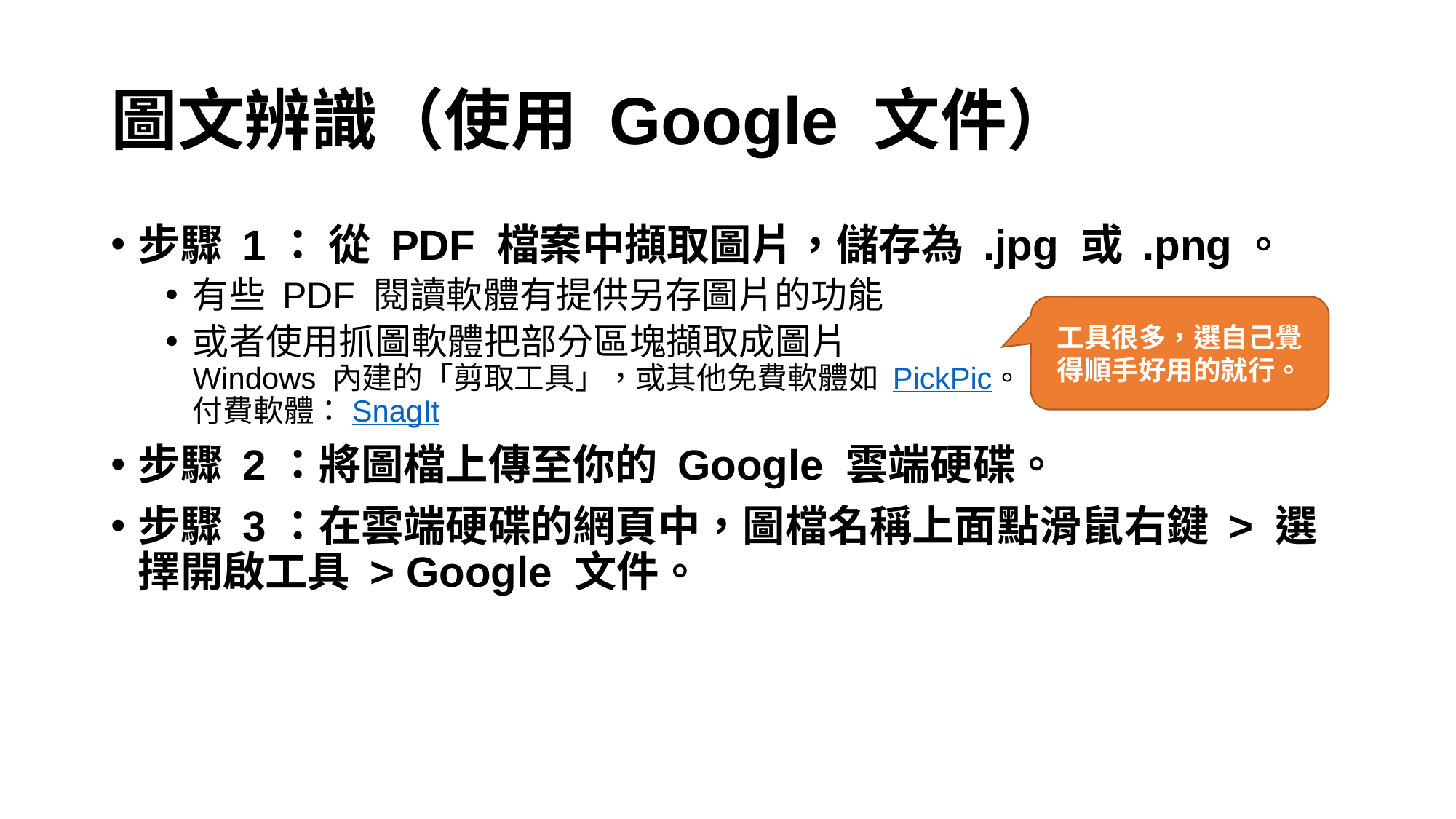

# 圖文辨識（使用 Google 文件）
步驟 1： 從 PDF 檔案中擷取圖片，儲存為 .jpg 或 .png。
有些 PDF 閱讀軟體有提供另存圖片的功能
或者使用抓圖軟體把部分區塊擷取成圖片
Windows 內建的「剪取工具」，或其他免費軟體如 PickPic。
付費軟體：SnagIt
步驟 2：將圖檔上傳至你的 Google 雲端硬碟。
步驟 3：在雲端硬碟的網頁中，圖檔名稱上面點滑鼠右鍵 > 選擇開啟工具 > Google 文件。
工具很多，選自己覺得順手好用的就行。